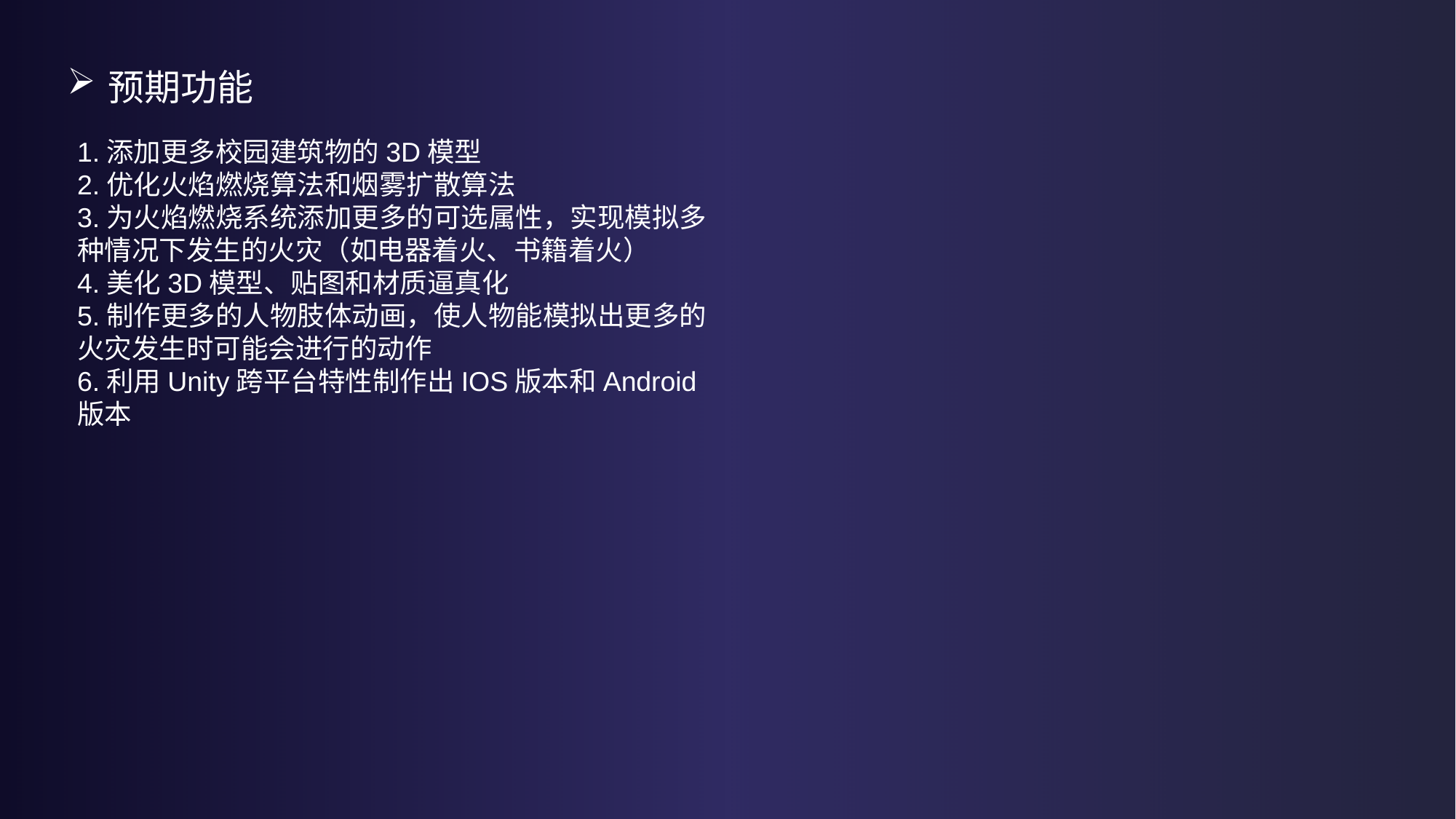

预期功能
1.添加更多校园建筑物的3D模型
2.优化火焰燃烧算法和烟雾扩散算法
3.为火焰燃烧系统添加更多的可选属性，实现模拟多种情况下发生的火灾（如电器着火、书籍着火）
4.美化3D模型、贴图和材质逼真化
5.制作更多的人物肢体动画，使人物能模拟出更多的火灾发生时可能会进行的动作
6.利用Unity跨平台特性制作出IOS版本和Android版本